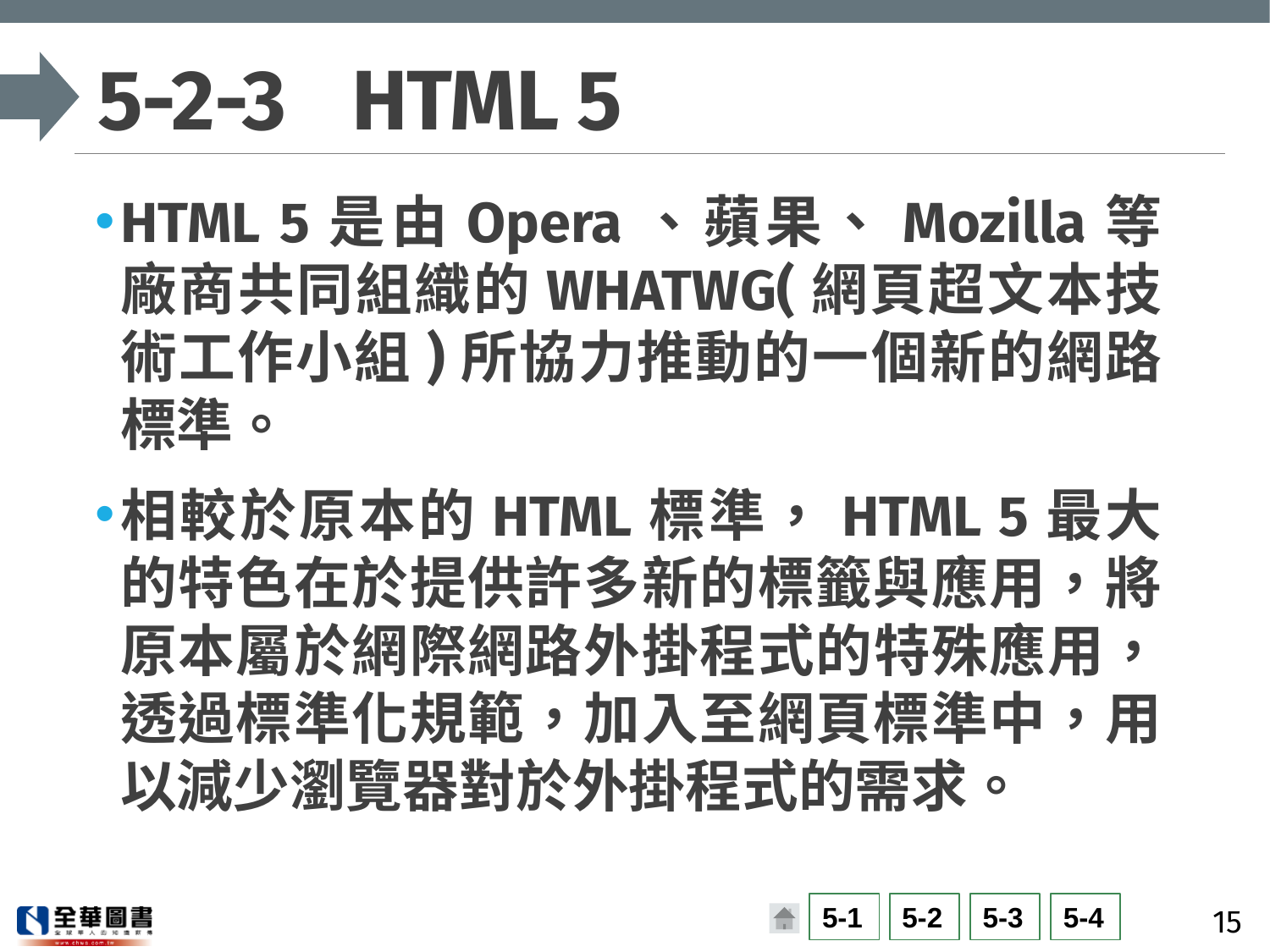

# 5-2-3	HTML 5
HTML 5是由Opera、蘋果、Mozilla等廠商共同組織的WHATWG(網頁超文本技術工作小組)所協力推動的一個新的網路標準。
相較於原本的HTML標準，HTML 5最大的特色在於提供許多新的標籤與應用，將原本屬於網際網路外掛程式的特殊應用，透過標準化規範，加入至網頁標準中，用以減少瀏覽器對於外掛程式的需求。
15